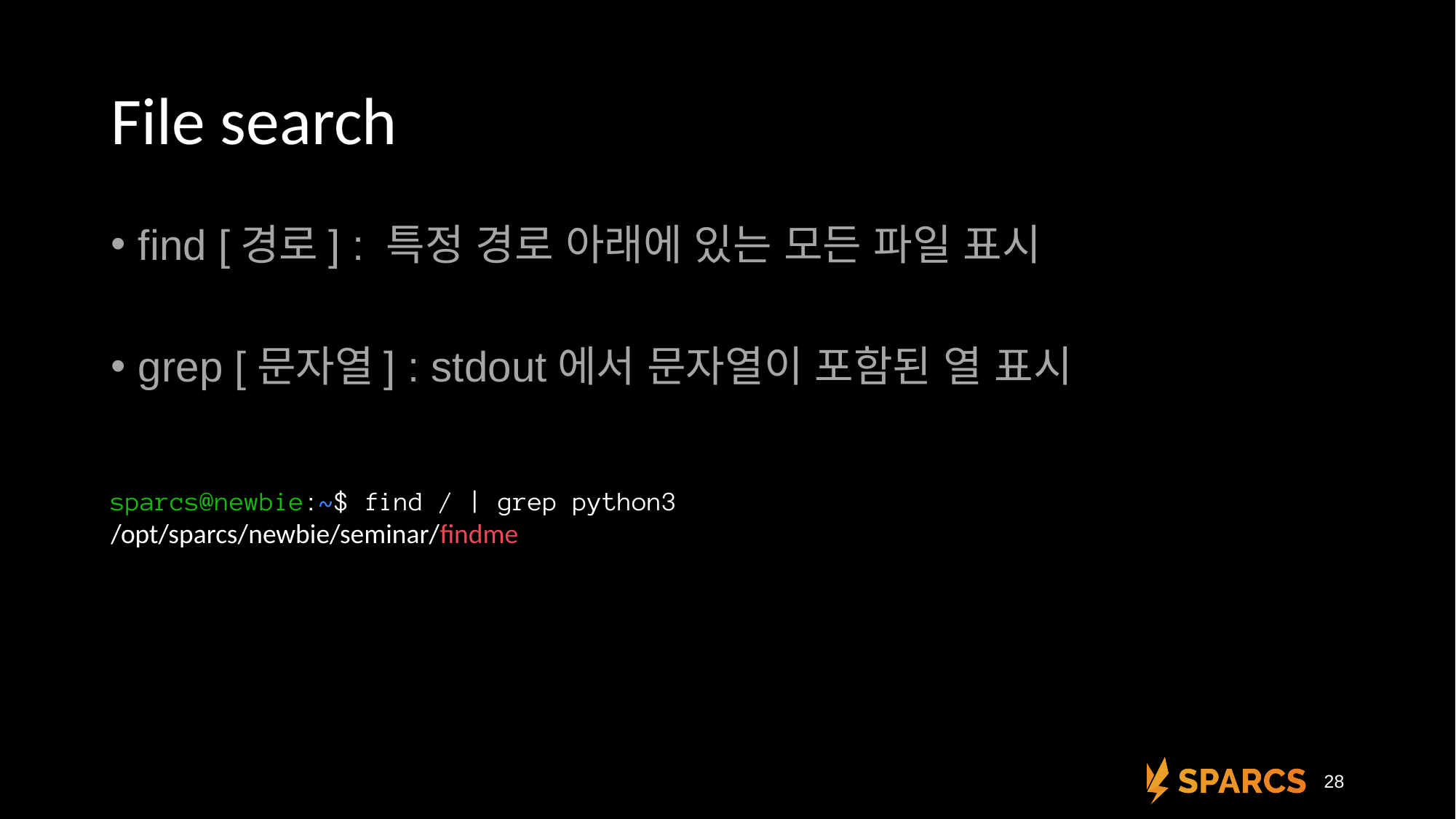

# File search
find [경로] : 특정 경로 아래에 있는 모든 파일 표시

grep [문자열] : stdout에서 문자열이 포함된 열 표시
sparcs@newbie:~$ find / | grep python3
/opt/sparcs/newbie/seminar/findme
28